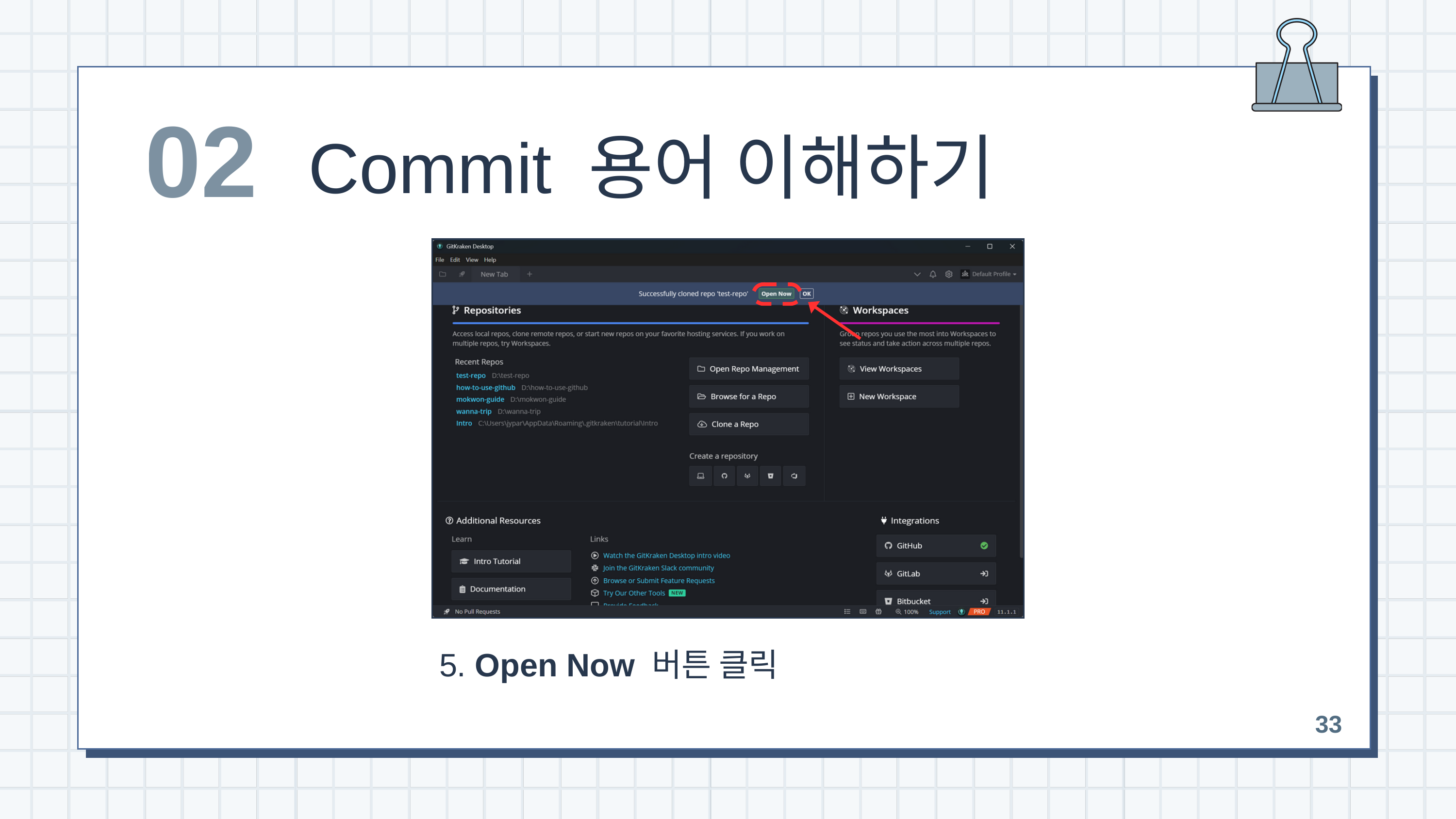

02
Commit 용어 이해하기

   5. Open Now 버튼 클릭
33